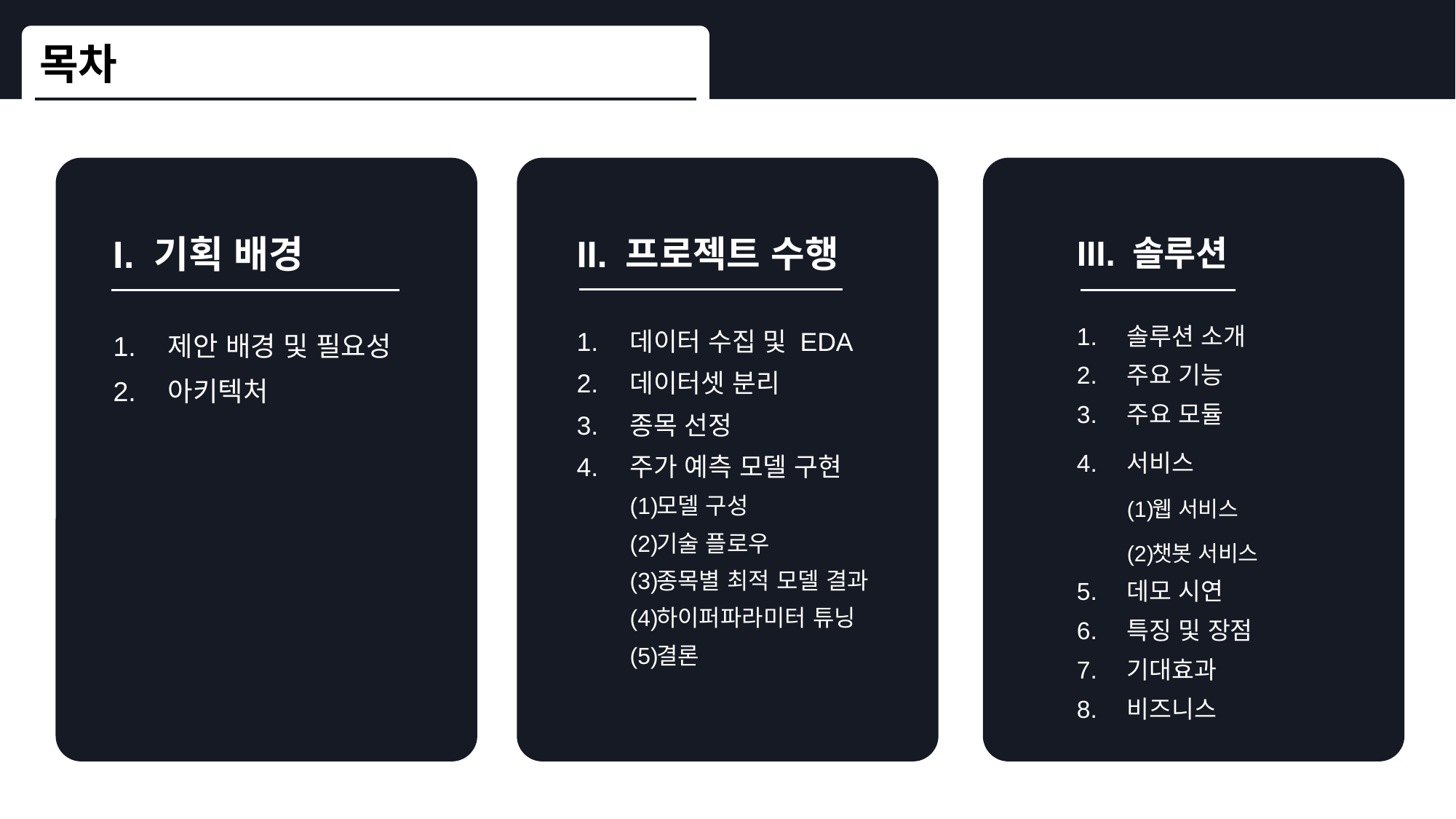

목차

I. 기획 배경

제안 배경 및 필요성
아키텍처
II. 프로젝트 수행

데이터 수집 및 EDA
데이터셋 분리
종목 선정
주가 예측 모델 구현
모델 구성
기술 플로우
종목별 최적 모델 결과
하이퍼파라미터 튜닝
결론
III. 솔루션

솔루션 소개
주요 기능
주요 모듈
서비스
웹 서비스
챗봇 서비스
데모 시연
특징 및 장점
기대효과
비즈니스